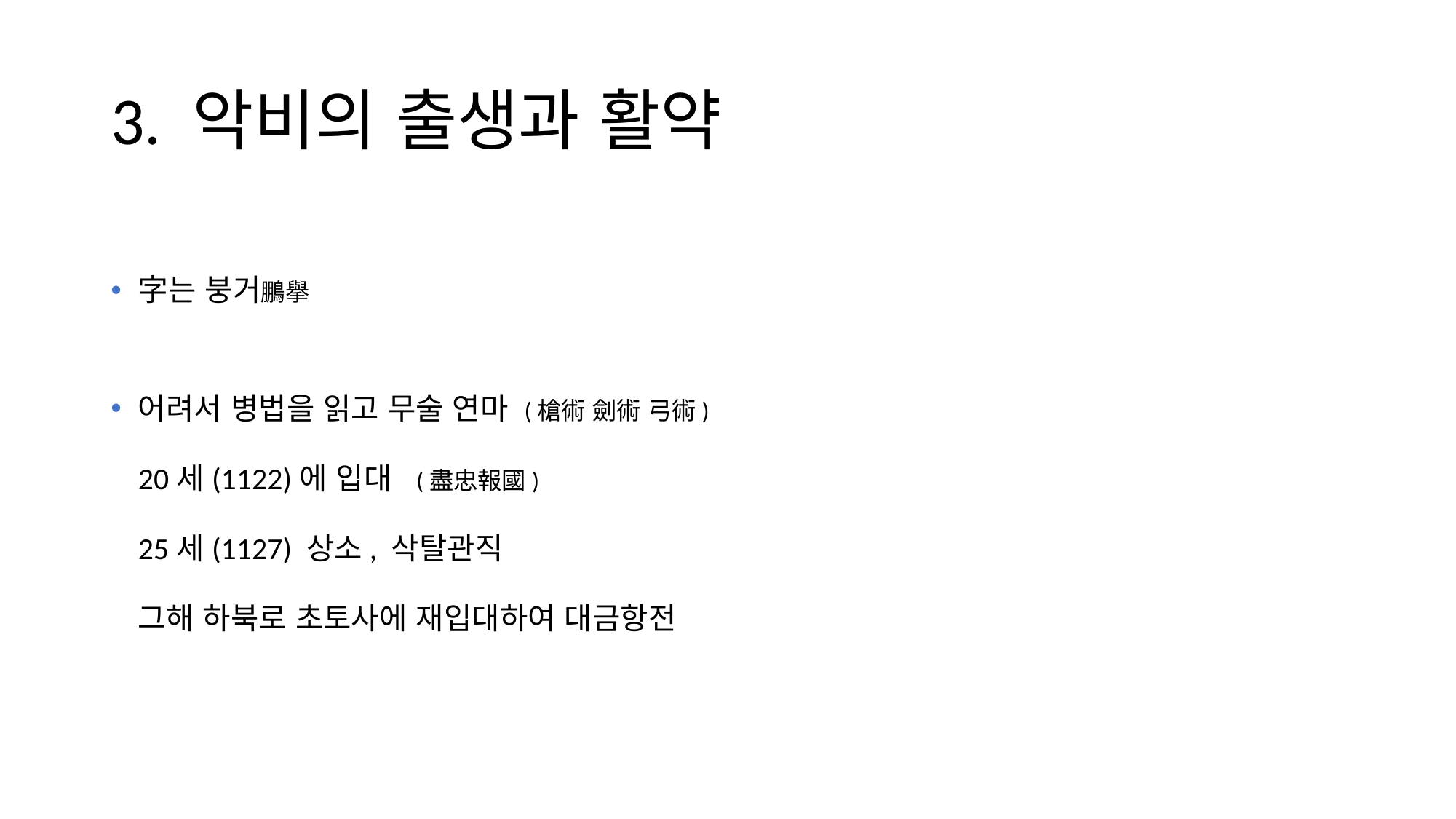

# 3. 악비의 출생과 활약

字는 붕거鵬擧

어려서 병법을 읽고 무술 연마 (槍術 劍術 弓術)
	20세(1122)에 입대  (盡忠報國)
	25세(1127) 상소, 삭탈관직
	그해 하북로 초토사에 재입대하여 대금항전